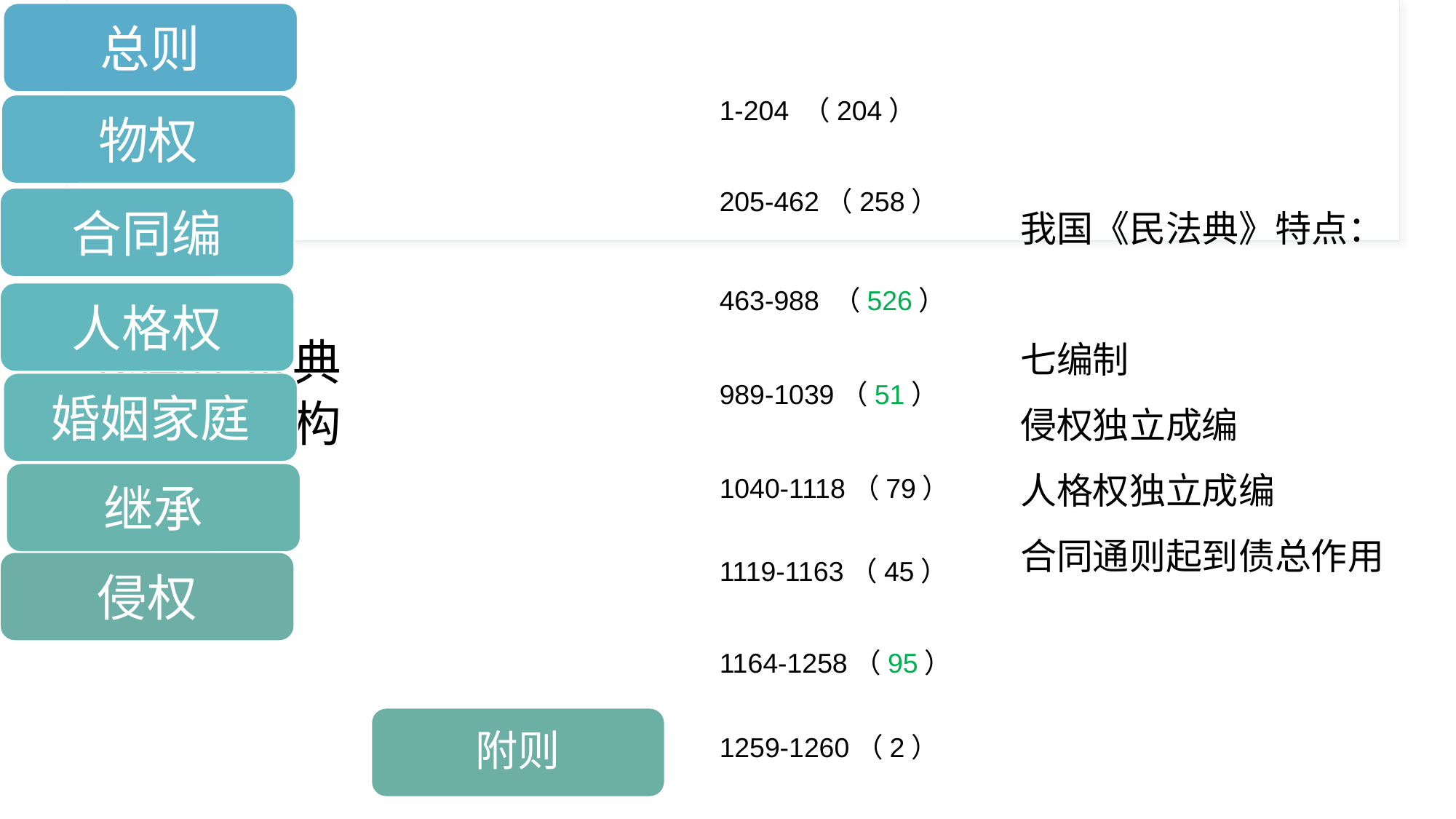

# 我国民法典的基本结构
总则
物权
合同编
人格权
婚姻家庭
继承
侵权
1-204 （204）
205-462（258）
我国《民法典》特点：

七编制
侵权独立成编
人格权独立成编
合同通则起到债总作用
463-988 （526）
989-1039（51）
1040-1118（79）
1119-1163（45）
1164-1258（95）

附则
1259-1260（2）